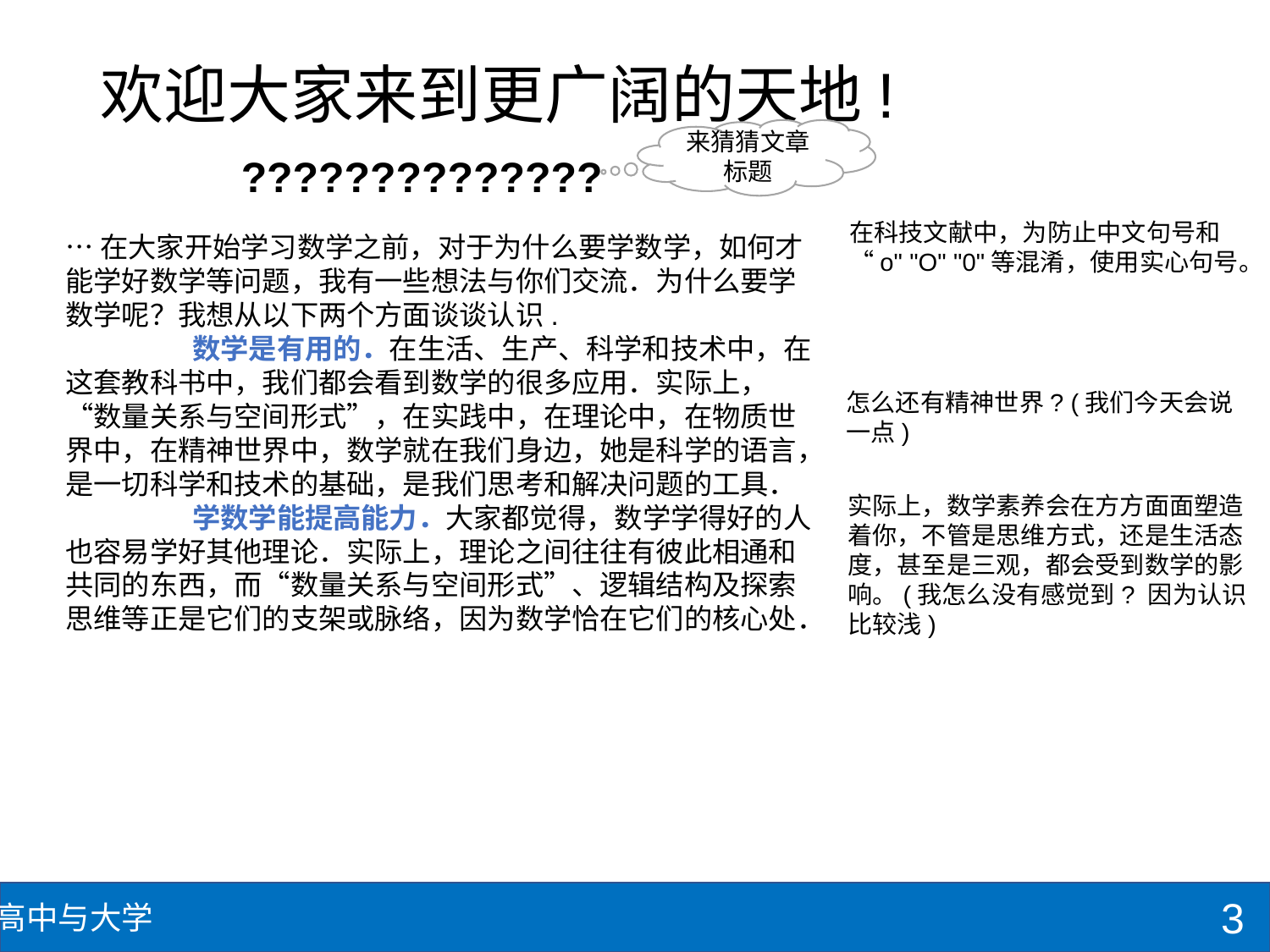

# 欢迎大家来到更广阔的天地!
来猜猜文章标题
??????????????
在科技文献中，为防止中文句号和“o" "O" "0"等混淆，使用实心句号。
…在大家开始学习数学之前，对于为什么要学数学，如何才能学好数学等问题，我有一些想法与你们交流．为什么要学数学呢？我想从以下两个方面谈谈认识.
	数学是有用的．在生活、生产、科学和技术中，在这套教科书中，我们都会看到数学的很多应用．实际上，“数量关系与空间形式”，在实践中，在理论中，在物质世界中，在精神世界中，数学就在我们身边，她是科学的语言，是一切科学和技术的基础，是我们思考和解决问题的工具．
	学数学能提高能力．大家都觉得，数学学得好的人也容易学好其他理论．实际上，理论之间往往有彼此相通和共同的东西，而“数量关系与空间形式”、逻辑结构及探索思维等正是它们的支架或脉络，因为数学恰在它们的核心处．
怎么还有精神世界? (我们今天会说一点)
实际上，数学素养会在方方面面塑造着你，不管是思维方式，还是生活态度，甚至是三观，都会受到数学的影响。(我怎么没有感觉到? 因为认识比较浅)
3